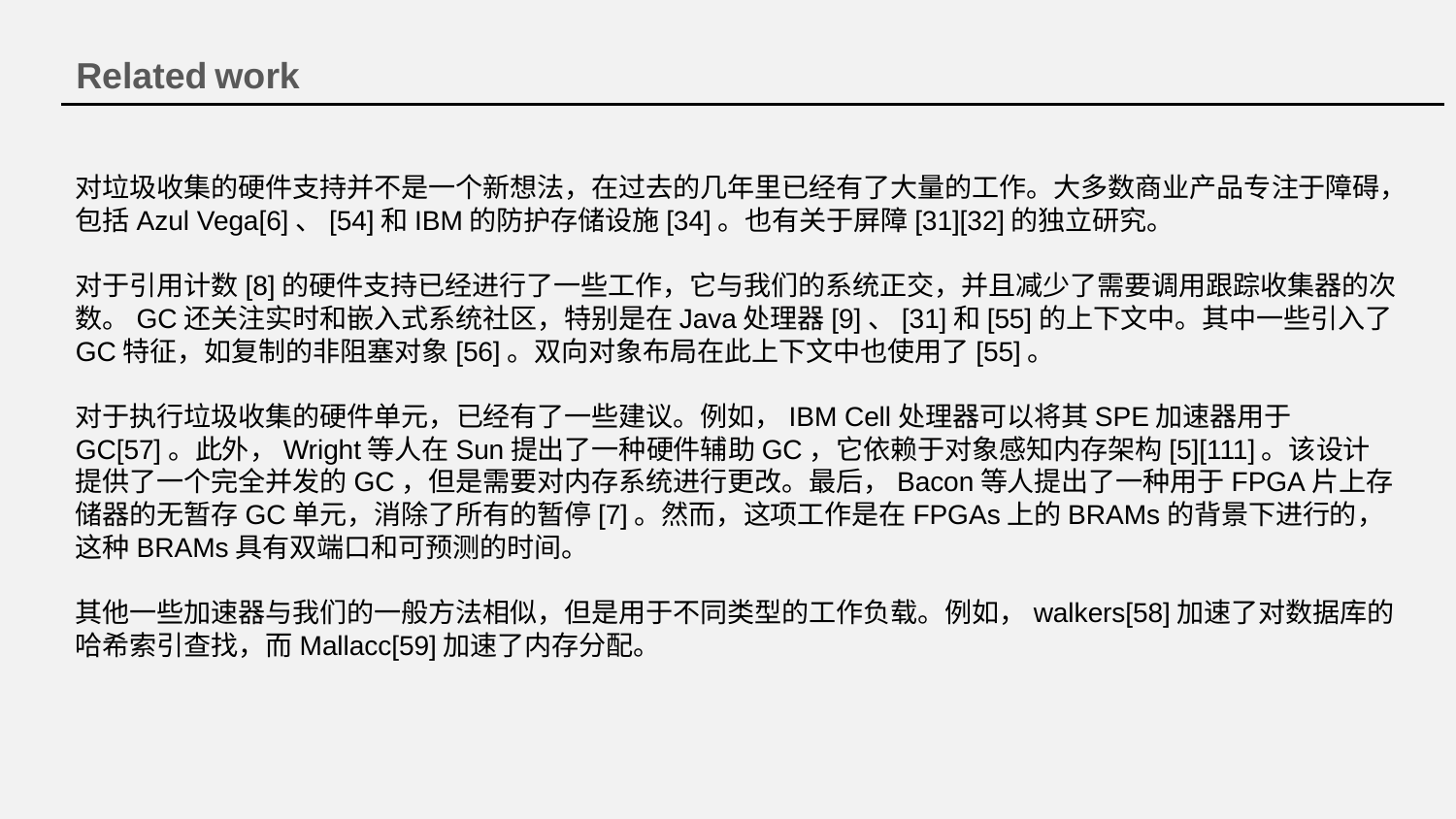

Related work

对垃圾收集的硬件支持并不是一个新想法，在过去的几年里已经有了大量的工作。大多数商业产品专注于障碍，包括Azul Vega[6]、[54]和IBM的防护存储设施[34]。也有关于屏障[31][32]的独立研究。

对于引用计数[8]的硬件支持已经进行了一些工作，它与我们的系统正交，并且减少了需要调用跟踪收集器的次数。GC还关注实时和嵌入式系统社区，特别是在Java处理器[9]、[31]和[55]的上下文中。其中一些引入了GC特征，如复制的非阻塞对象[56]。双向对象布局在此上下文中也使用了[55]。

对于执行垃圾收集的硬件单元，已经有了一些建议。例如，IBM Cell处理器可以将其SPE加速器用于GC[57]。此外，Wright等人在Sun提出了一种硬件辅助GC，它依赖于对象感知内存架构[5][111]。该设计提供了一个完全并发的GC，但是需要对内存系统进行更改。最后，Bacon等人提出了一种用于FPGA片上存储器的无暂存GC单元，消除了所有的暂停[7]。然而，这项工作是在FPGAs上的BRAMs的背景下进行的，这种BRAMs具有双端口和可预测的时间。

其他一些加速器与我们的一般方法相似，但是用于不同类型的工作负载。例如，walkers[58]加速了对数据库的哈希索引查找，而Mallacc[59]加速了内存分配。